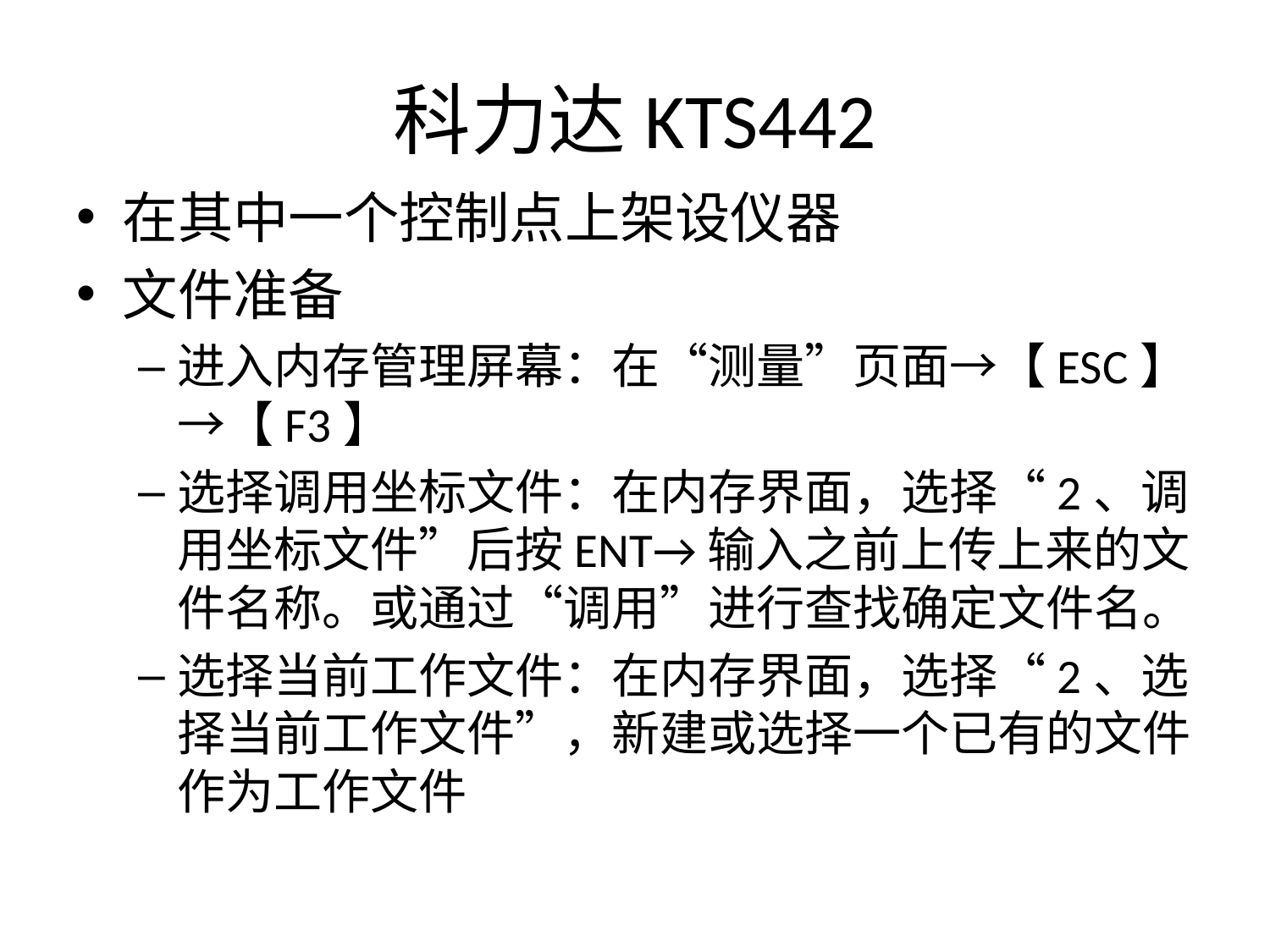

# 科力达KTS442
在其中一个控制点上架设仪器
文件准备
进入内存管理屏幕：在“测量”页面→【ESC】→【F3】
选择调用坐标文件：在内存界面，选择“2、调用坐标文件”后按ENT→输入之前上传上来的文件名称。或通过“调用”进行查找确定文件名。
选择当前工作文件：在内存界面，选择“2、选择当前工作文件”，新建或选择一个已有的文件作为工作文件